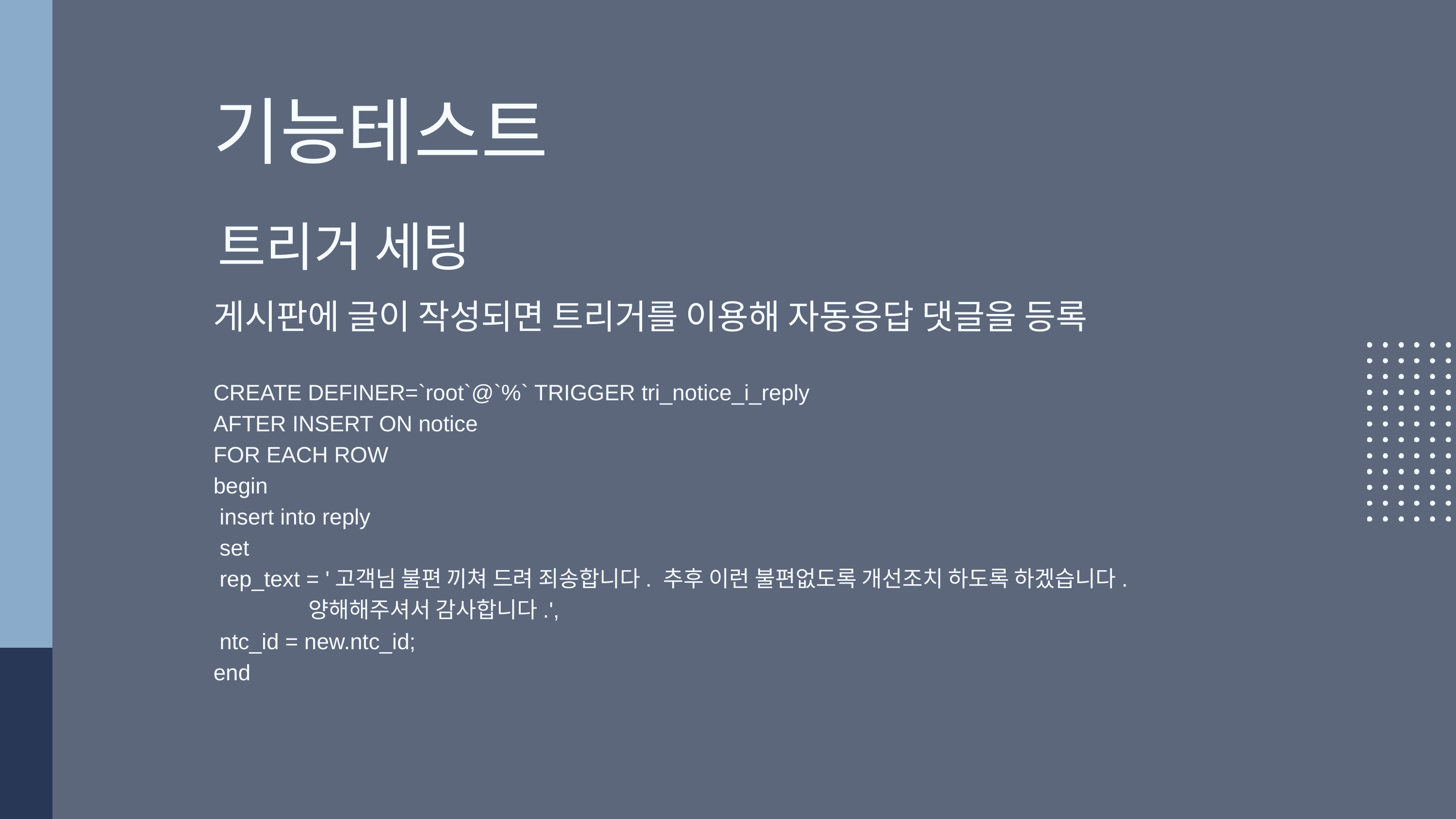

기능테스트
트리거 세팅
게시판에 글이 작성되면 트리거를 이용해 자동응답 댓글을 등록

CREATE DEFINER=`root`@`%` TRIGGER tri_notice_i_reply
AFTER INSERT ON notice
FOR EACH ROW
begin
 insert into reply
 set
 rep_text = '고객님 불편 끼쳐 드려 죄송합니다. 추후 이런 불편없도록 개선조치 하도록 하겠습니다.
                  양해해주셔서 감사합니다.',
 ntc_id = new.ntc_id;
end